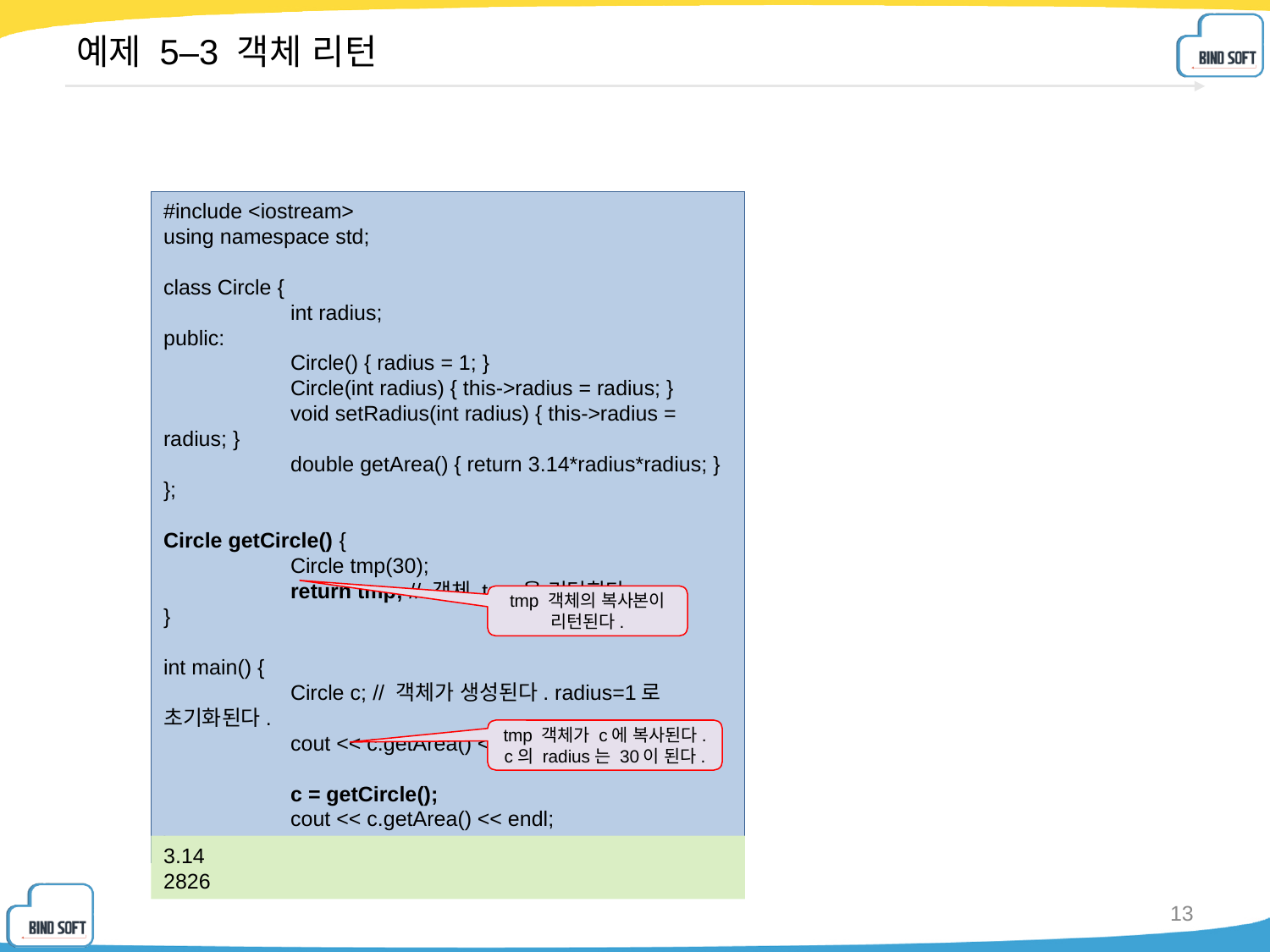

# 예제 5–3 객체 리턴
#include <iostream>
using namespace std;

class Circle {
	int radius;
public:
	Circle() { radius = 1; }
	Circle(int radius) { this->radius = radius; }
	void setRadius(int radius) { this->radius = radius; }
	double getArea() { return 3.14*radius*radius; }
};

Circle getCircle() {
	Circle tmp(30);
	return tmp; // 객체 tmp을 리턴한다.
}

int main() {
	Circle c; // 객체가 생성된다. radius=1로 초기화된다.
	cout << c.getArea() << endl;

	c = getCircle();
	cout << c.getArea() << endl;
}
tmp 객체의 복사본이 리턴된다.
tmp 객체가 c에 복사된다. c의 radius는 30이 된다.
3.14
2826
13